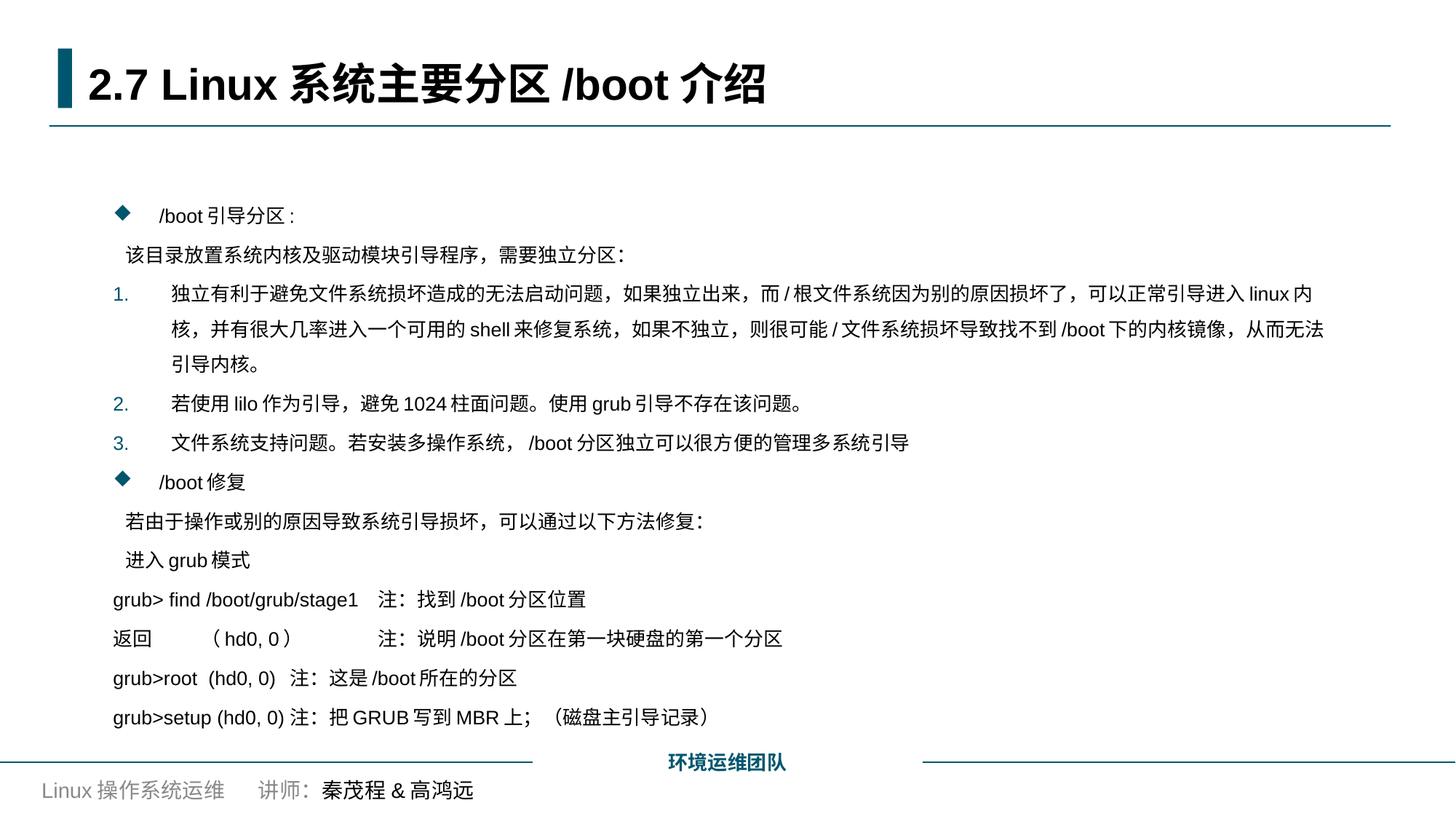

# 2.7 Linux系统主要分区/boot介绍
/boot引导分区:
  该目录放置系统内核及驱动模块引导程序，需要独立分区：
独立有利于避免文件系统损坏造成的无法启动问题，如果独立出来，而/根文件系统因为别的原因损坏了，可以正常引导进入linux内核，并有很大几率进入一个可用的shell来修复系统，如果不独立，则很可能/文件系统损坏导致找不到/boot下的内核镜像，从而无法引导内核。
若使用lilo作为引导，避免1024柱面问题。使用grub引导不存在该问题。
文件系统支持问题。若安装多操作系统，/boot分区独立可以很方便的管理多系统引导
/boot修复
  若由于操作或别的原因导致系统引导损坏，可以通过以下方法修复：
  进入grub模式
grub> find /boot/grub/stage1		注：找到/boot分区位置
返回	（hd0, 0）		注：说明/boot分区在第一块硬盘的第一个分区
grub>root  (hd0, 0)			注：这是/boot所在的分区
grub>setup (hd0, 0)			注：把GRUB写到MBR上；（磁盘主引导记录）